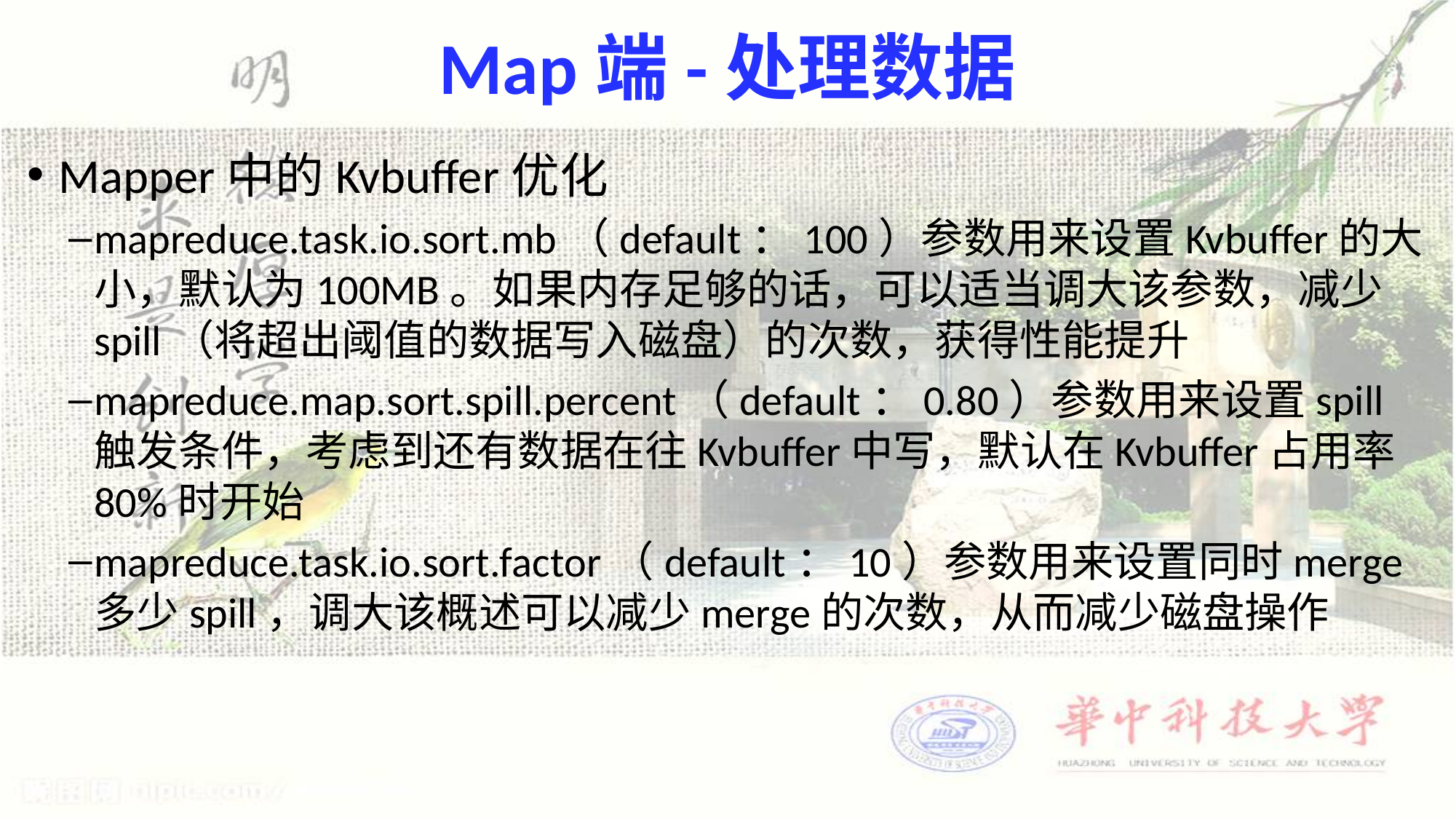

# Map端-处理数据
Mapper中的Kvbuffer优化
mapreduce.task.io.sort.mb（default：100）参数用来设置Kvbuffer的大小，默认为100MB。如果内存足够的话，可以适当调大该参数，减少spill（将超出阈值的数据写入磁盘）的次数，获得性能提升
mapreduce.map.sort.spill.percent（default：0.80）参数用来设置spill触发条件，考虑到还有数据在往Kvbuffer中写，默认在Kvbuffer占用率80%时开始
mapreduce.task.io.sort.factor（default：10）参数用来设置同时merge多少spill，调大该概述可以减少merge的次数，从而减少磁盘操作